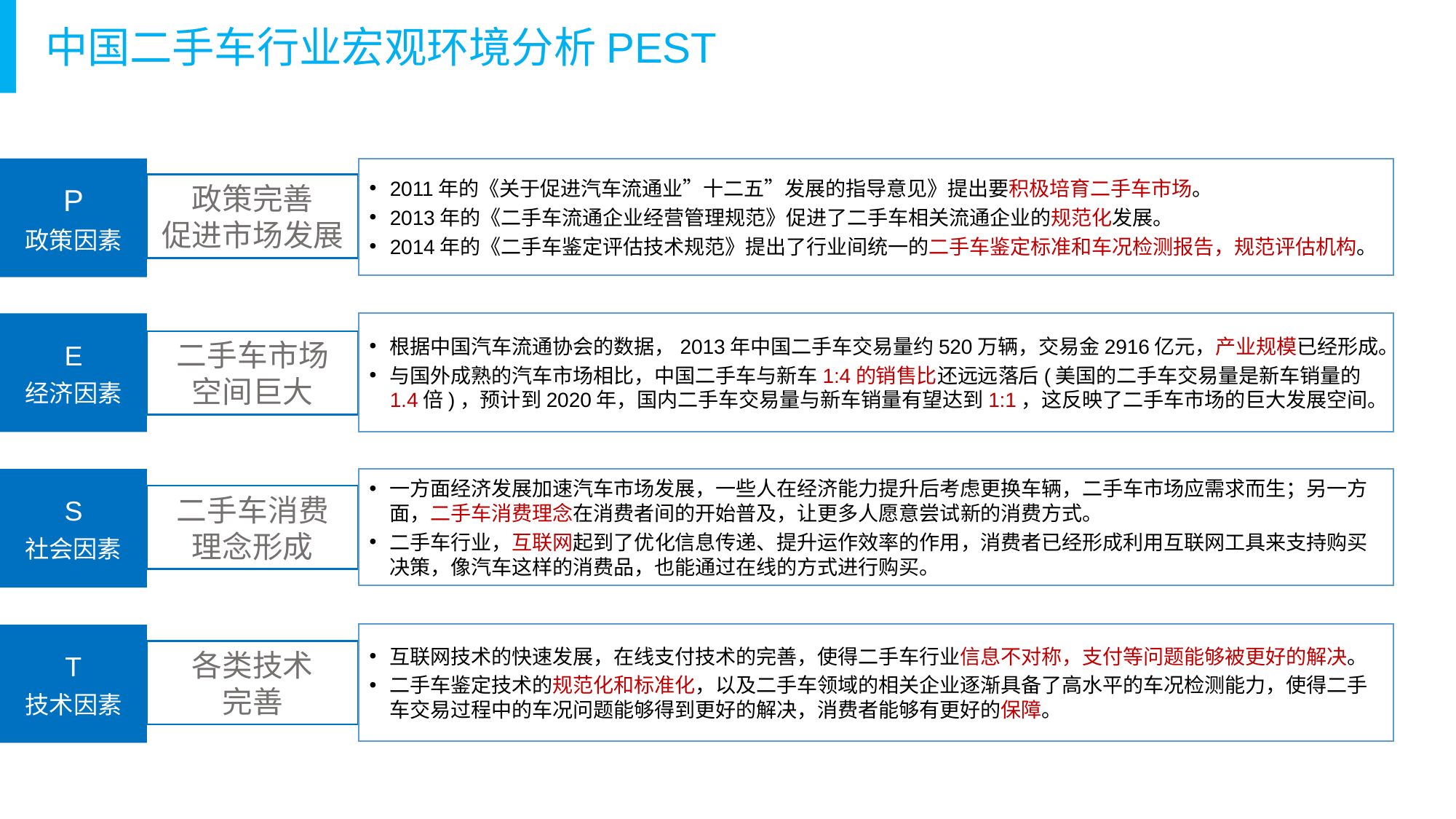

中国二手车行业宏观环境分析PEST
政策完善
促进市场发展
P

政策因素
2011年的《关于促进汽车流通业”十二五”发展的指导意见》提出要积极培育二手车市场。
2013年的《二手车流通企业经营管理规范》促进了二手车相关流通企业的规范化发展。
2014年的《二手车鉴定评估技术规范》提出了行业间统一的二手车鉴定标准和车况检测报告，规范评估机构。
根据中国汽车流通协会的数据，2013年中国二手车交易量约520万辆，交易金2916亿元，产业规模已经形成。
与国外成熟的汽车市场相比，中国二手车与新车1:4的销售比还远远落后(美国的二手车交易量是新车销量的1.4倍)，预计到2020年，国内二手车交易量与新车销量有望达到1:1，这反映了二手车市场的巨大发展空间。
E

经济因素
二手车市场
空间巨大
二手车消费
理念形成
一方面经济发展加速汽车市场发展，一些人在经济能力提升后考虑更换车辆，二手车市场应需求而生；另一方面，二手车消费理念在消费者间的开始普及，让更多人愿意尝试新的消费方式。
二手车行业，互联网起到了优化信息传递、提升运作效率的作用，消费者已经形成利用互联网工具来支持购买决策，像汽车这样的消费品，也能通过在线的方式进行购买。
S

社会因素
各类技术
完善
互联网技术的快速发展，在线支付技术的完善，使得二手车行业信息不对称，支付等问题能够被更好的解决。
二手车鉴定技术的规范化和标准化，以及二手车领域的相关企业逐渐具备了高水平的车况检测能力，使得二手车交易过程中的车况问题能够得到更好的解决，消费者能够有更好的保障。
T

技术因素